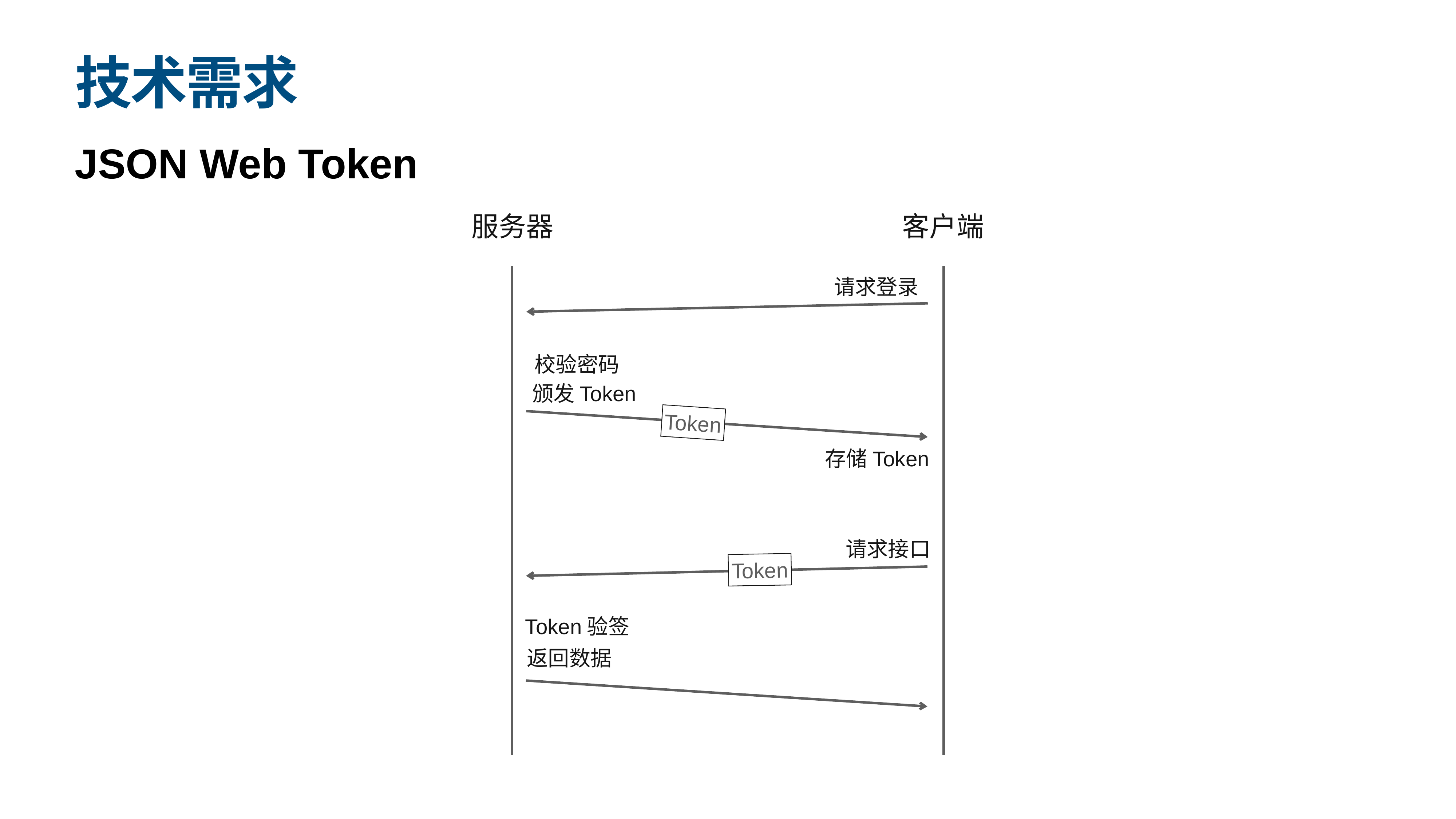

# 技术需求
JSON Web Token
服务器
客户端
请求登录
校验密码
颁发Token
Token
存储Token
请求接口
Token
Token验签
返回数据